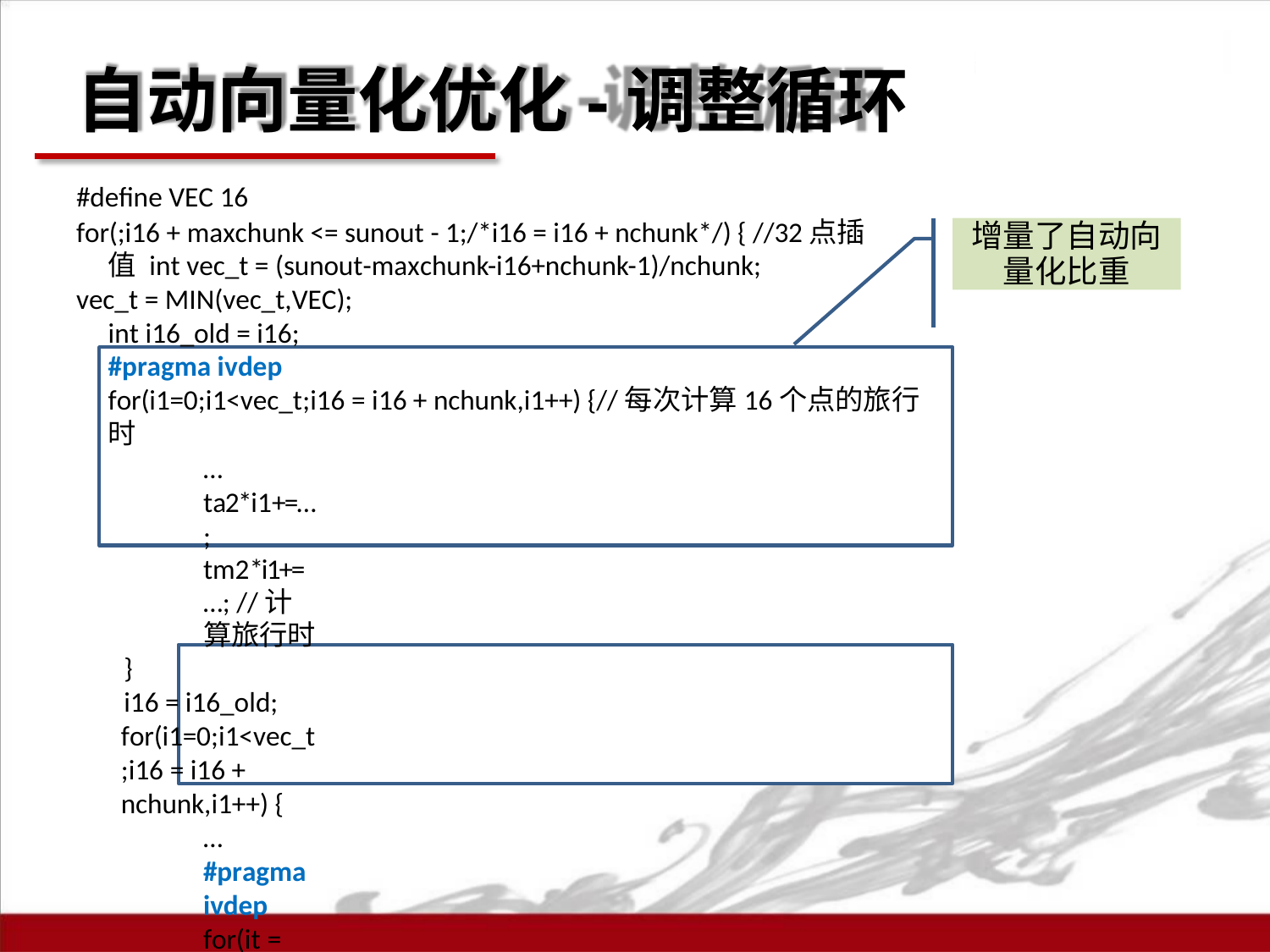

# 自动向量化优化-调整循环

#define VEC 16
for(;i16 + maxchunk <= sunout - 1;/*i16 = i16 + nchunk*/) { //32点插值 int vec_t = (sunout-maxchunk-i16+nchunk-1)/nchunk;
vec_t = MIN(vec_t,VEC); int i16_old = i16;
增量了自动向 量化比重

#pragma ivdep
for(i1=0;i1<vec_t;i16 = i16 + nchunk,i1++) {//每次计算16个点的旅行时
… ta2*i1+=…;
tm2*i1+=…; //计算旅行时
}
i16 = i16_old;
for(i1=0;i1<vec_t;i16 = i16 + nchunk,i1++) {
…
#pragma ivdep
for(it = i16 -1; it < i16+ibm31; it++)//32点插值求成像体结果{
mod(i1) += …;
}
}
}